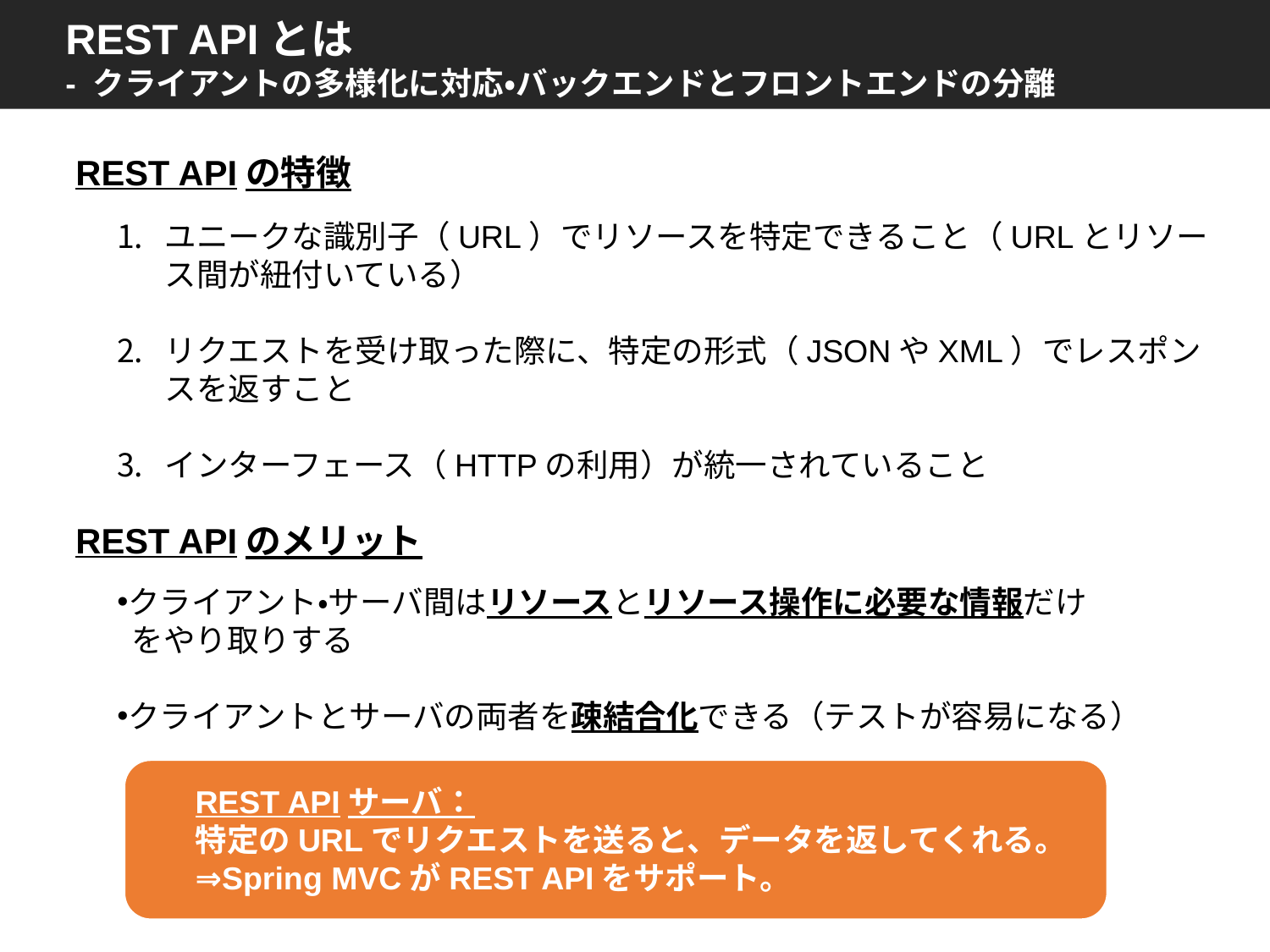

REST APIとは
- クライアントの多様化に対応・バックエンドとフロントエンドの分離
REST APIの特徴
ユニークな識別子（URL）でリソースを特定できること（URLとリソース間が紐付いている）

リクエストを受け取った際に、特定の形式（JSONやXML）でレスポンスを返すこと

インターフェース（HTTPの利用）が統一されていること
REST APIのメリット
クライアント・サーバ間はリソースとリソース操作に必要な情報だけ
 をやり取りする

クライアントとサーバの両者を疎結合化できる（テストが容易になる）

REST APIサーバ：
特定のURLでリクエストを送ると、データを返してくれる。
⇒Spring MVCがREST APIをサポート。